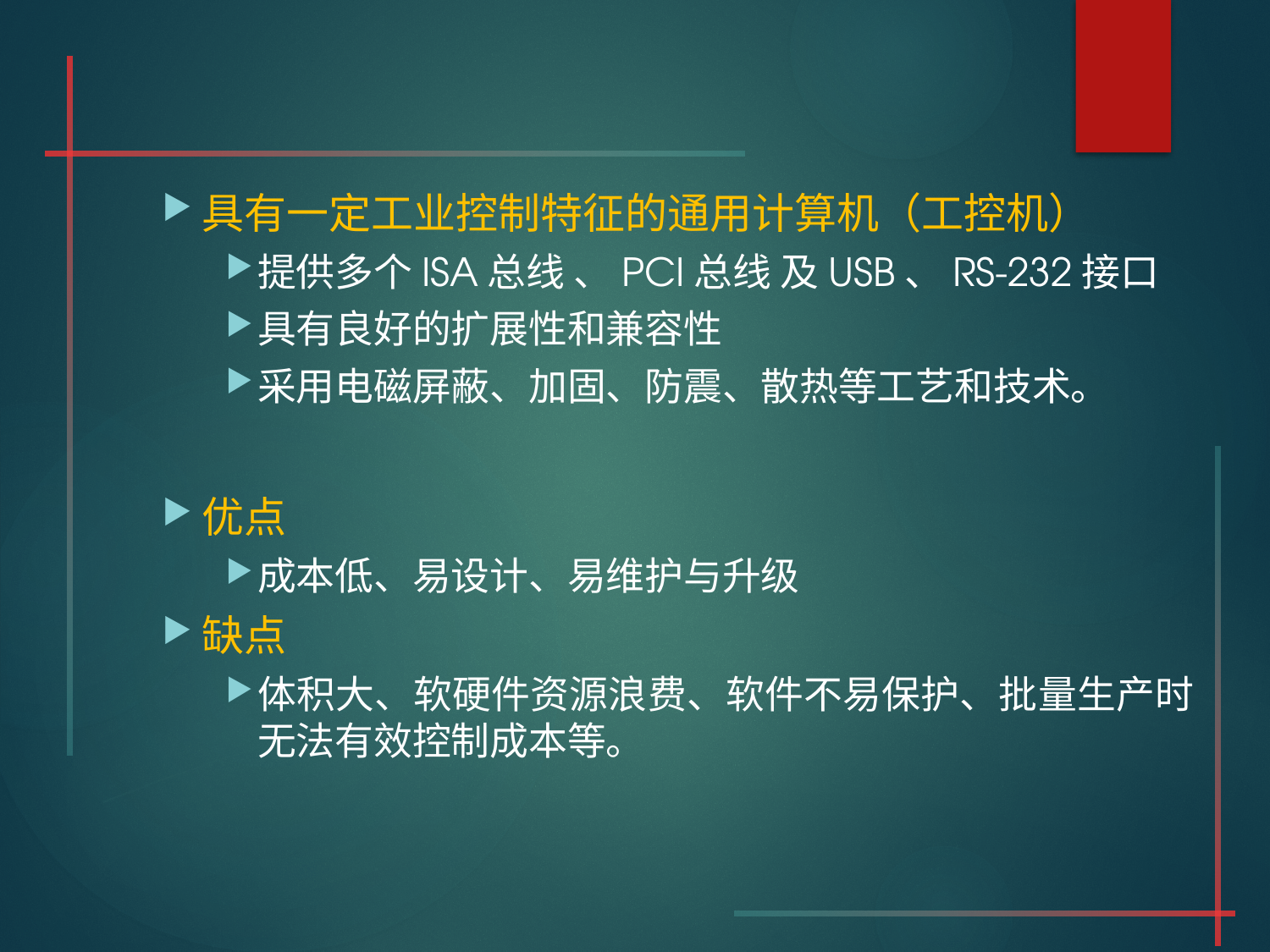

46
#
具有一定工业控制特征的通用计算机（工控机）
提供多个ISA总线 、PCI总线 及USB、RS-232接口
具有良好的扩展性和兼容性
采用电磁屏蔽、加固、防震、散热等工艺和技术。

优点
成本低、易设计、易维护与升级
缺点
体积大、软硬件资源浪费、软件不易保护、批量生产时无法有效控制成本等。